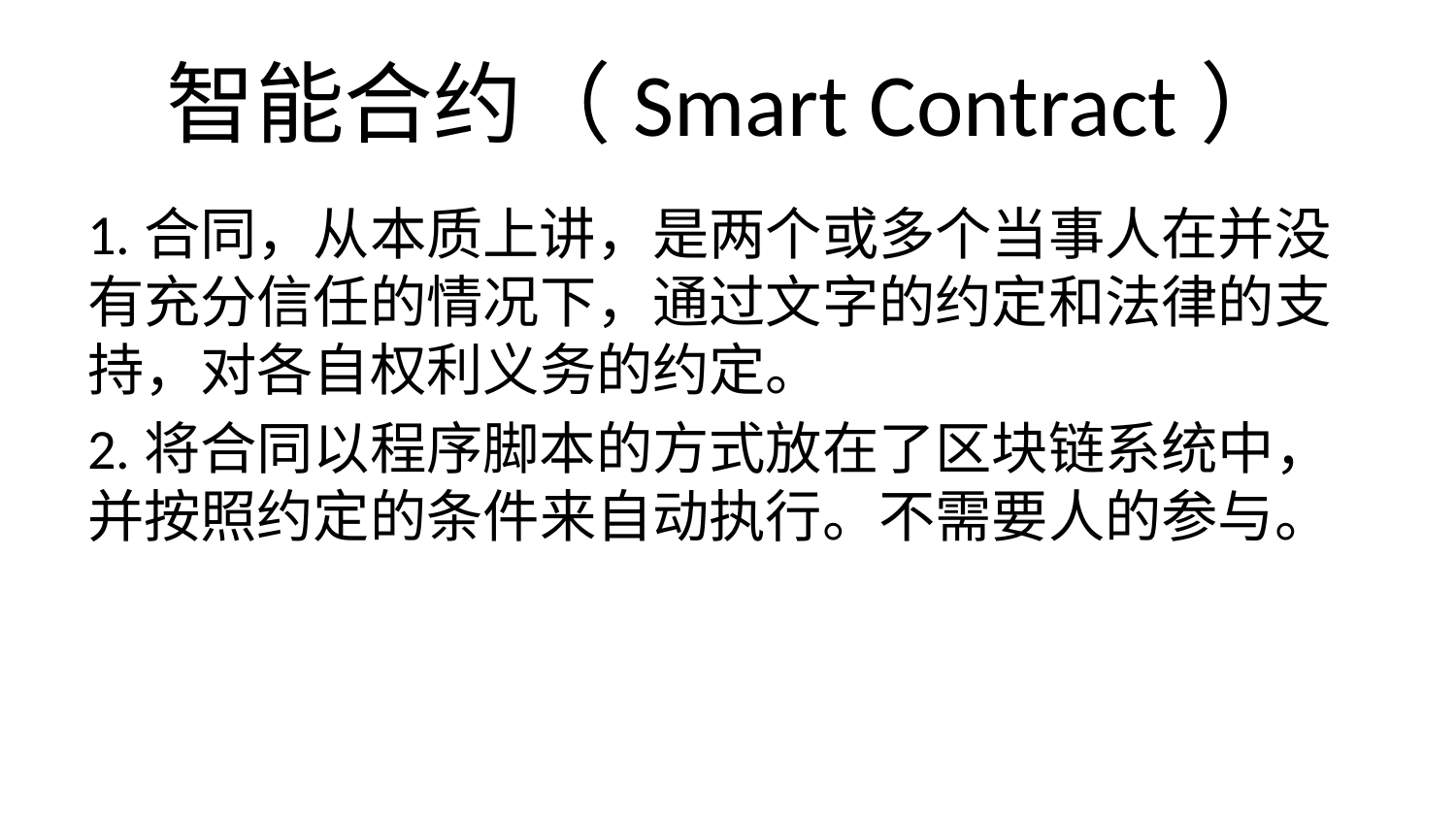

# 智能合约（Smart Contract）
1.合同，从本质上讲，是两个或多个当事人在并没有充分信任的情况下，通过文字的约定和法律的支持，对各自权利义务的约定。
2.将合同以程序脚本的方式放在了区块链系统中，并按照约定的条件来自动执行。不需要人的参与。